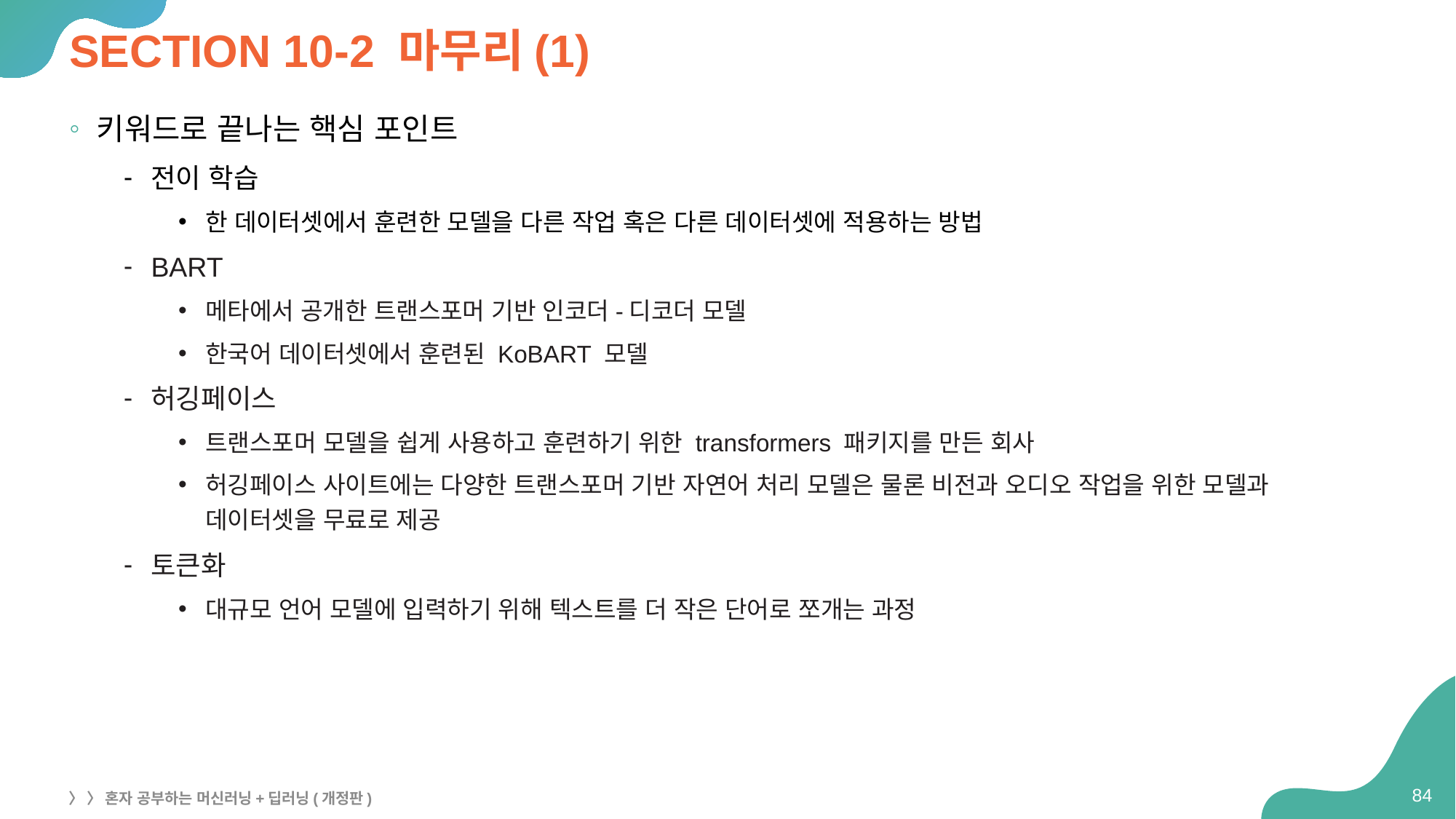

# SECTION 10-2 마무리(1)
키워드로 끝나는 핵심 포인트
전이 학습
한 데이터셋에서 훈련한 모델을 다른 작업 혹은 다른 데이터셋에 적용하는 방법
BART
메타에서 공개한 트랜스포머 기반 인코더-디코더 모델
한국어 데이터셋에서 훈련된 KoBART 모델
허깅페이스
트랜스포머 모델을 쉽게 사용하고 훈련하기 위한 transformers 패키지를 만든 회사
허깅페이스 사이트에는 다양한 트랜스포머 기반 자연어 처리 모델은 물론 비전과 오디오 작업을 위한 모델과
데이터셋을 무료로 제공
토큰화
대규모 언어 모델에 입력하기 위해 텍스트를 더 작은 단어로 쪼개는 과정
84
〉 〉 혼자 공부하는 머신러닝+딥러닝(개정판)